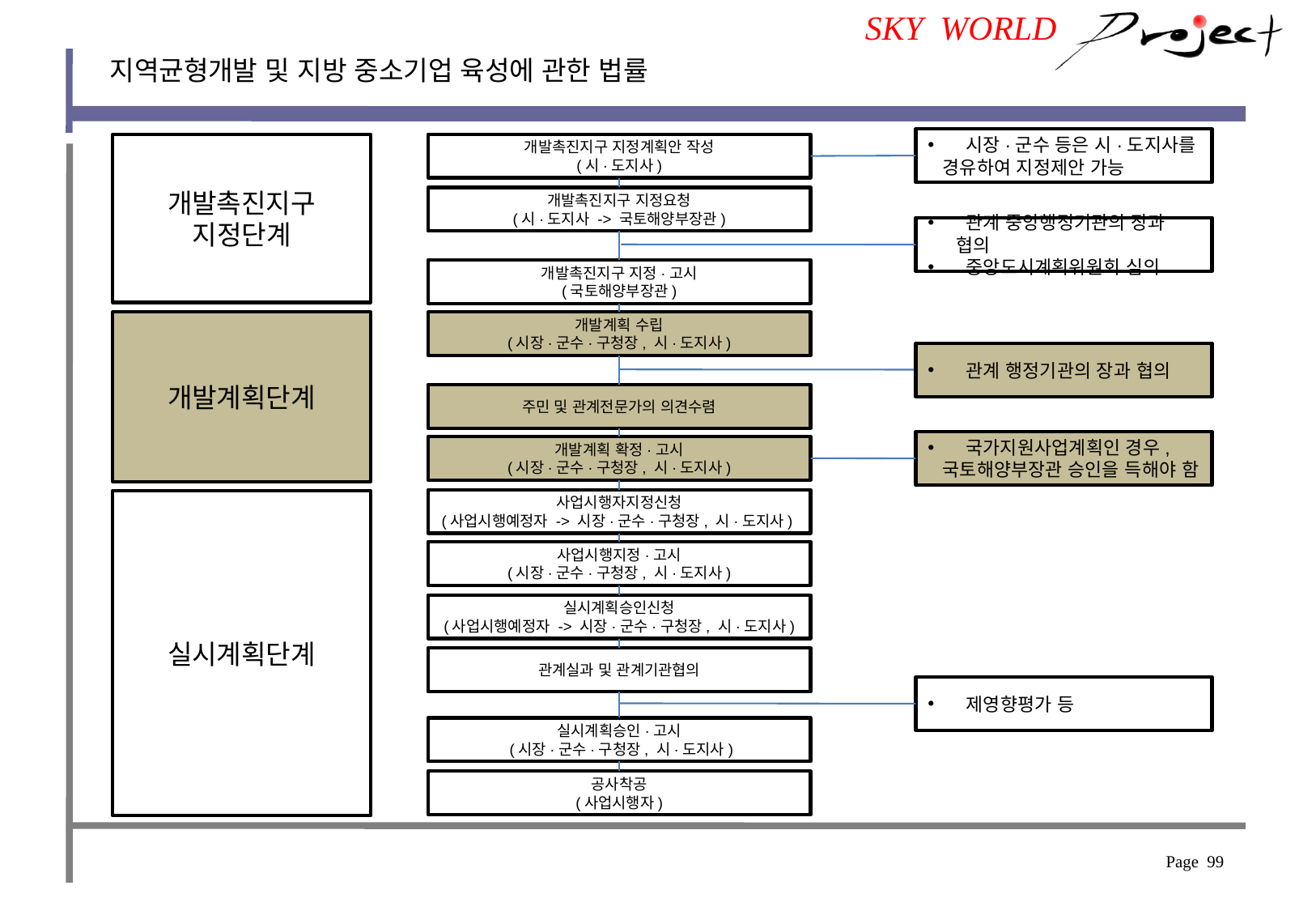

SKY  WORLD
지역균형개발 및 지방 중소기업 육성에 관한 법률
 시장·군수 등은 시·도지사를
  경유하여 지정제안 가능
개발촉진지구 지정계획안 작성
(시·도지사)
개발촉진지구
지정단계
개발촉진지구 지정요청
(시·도지사 -> 국토해양부장관)
 관계 중앙행정기관의 장과 협의
 중앙도시계획위원회 심의
개발촉진지구 지정·고시
(국토해양부장관)
개발계획 수립
(시장·군수·구청장, 시·도지사)
개발계획단계
 관계 행정기관의 장과 협의
주민 및 관계전문가의 의견수렴
 국가지원사업계획인 경우,
  국토해양부장관 승인을 득해야 함
개발계획 확정·고시
(시장·군수·구청장, 시·도지사)
사업시행자지정신청
(사업시행예정자 -> 시장·군수·구청장, 시·도지사)
실시계획단계
사업시행지정·고시
(시장·군수·구청장, 시·도지사)
실시계획승인신청
(사업시행예정자 -> 시장·군수·구청장, 시·도지사)
관계실과 및 관계기관협의
 제영향평가 등
실시계획승인·고시
 (시장·군수·구청장, 시·도지사)
공사착공
(사업시행자)